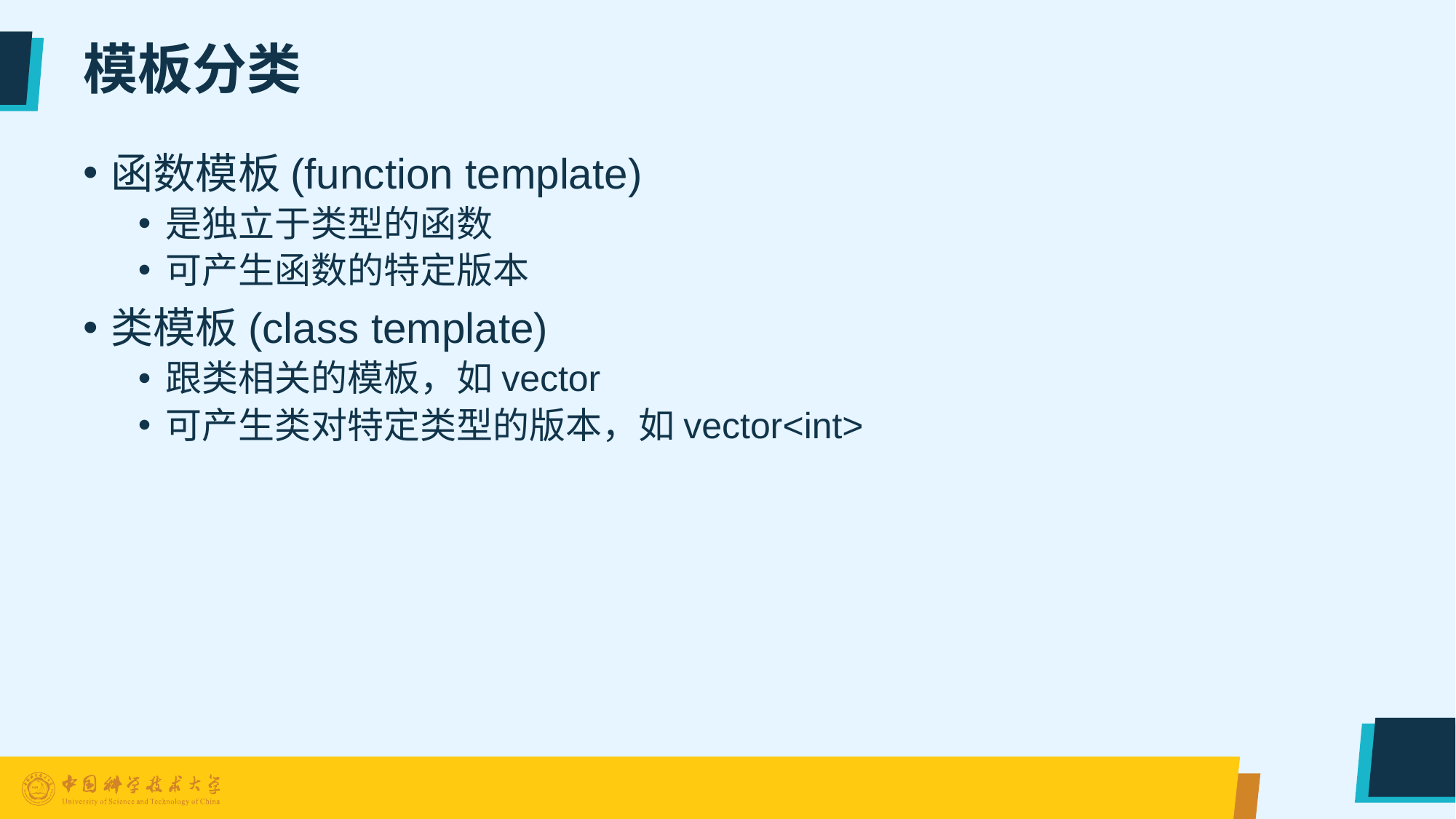

31
# 模板分类
函数模板(function template)
是独立于类型的函数
可产生函数的特定版本
类模板(class template)
跟类相关的模板，如vector
可产生类对特定类型的版本，如vector<int>